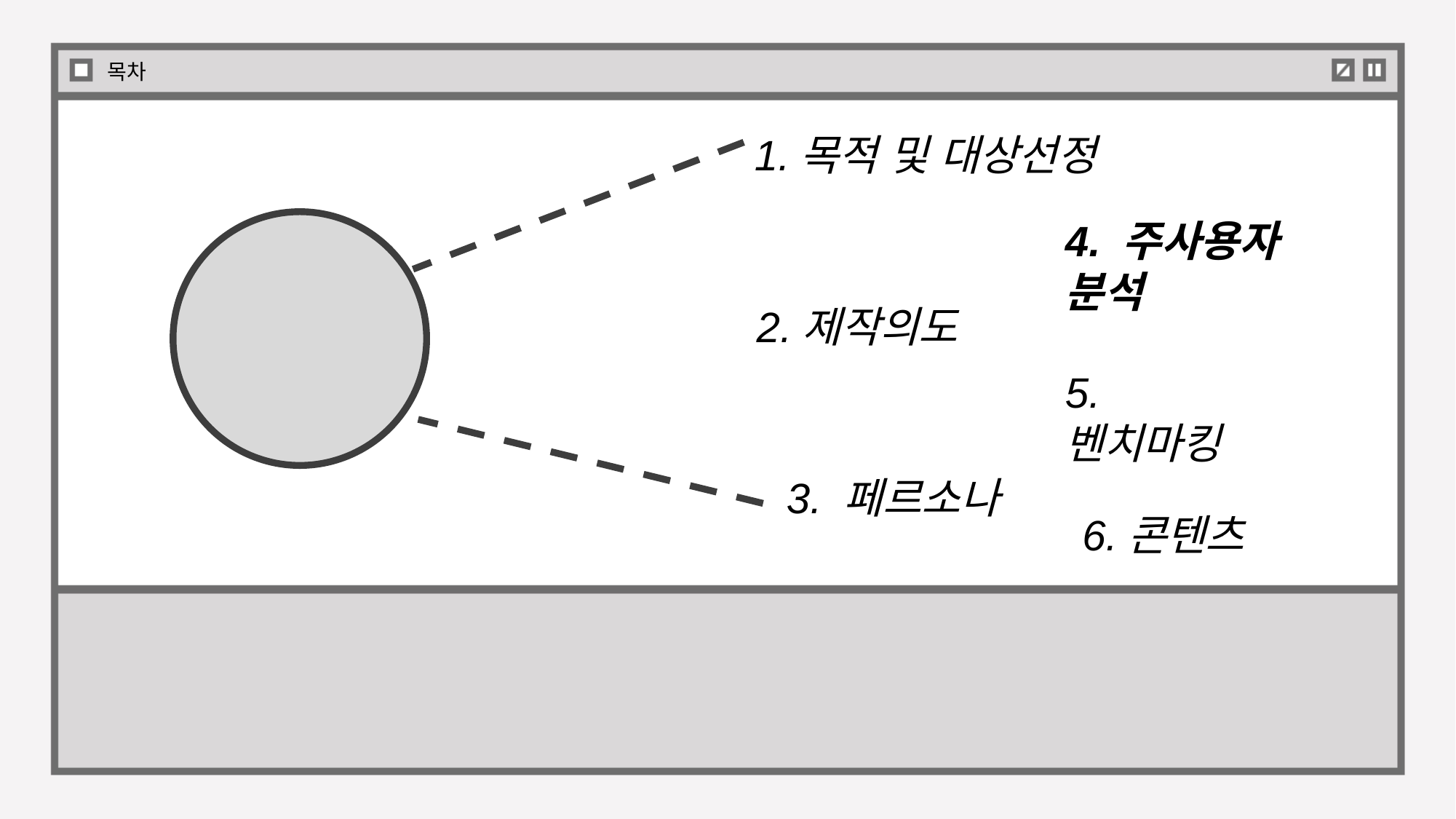

목차
1.목적 및 대상선정
4. 주사용자 분석

2.제작의도
5.벤치마킹
3. 페르소나
6.콘텐츠